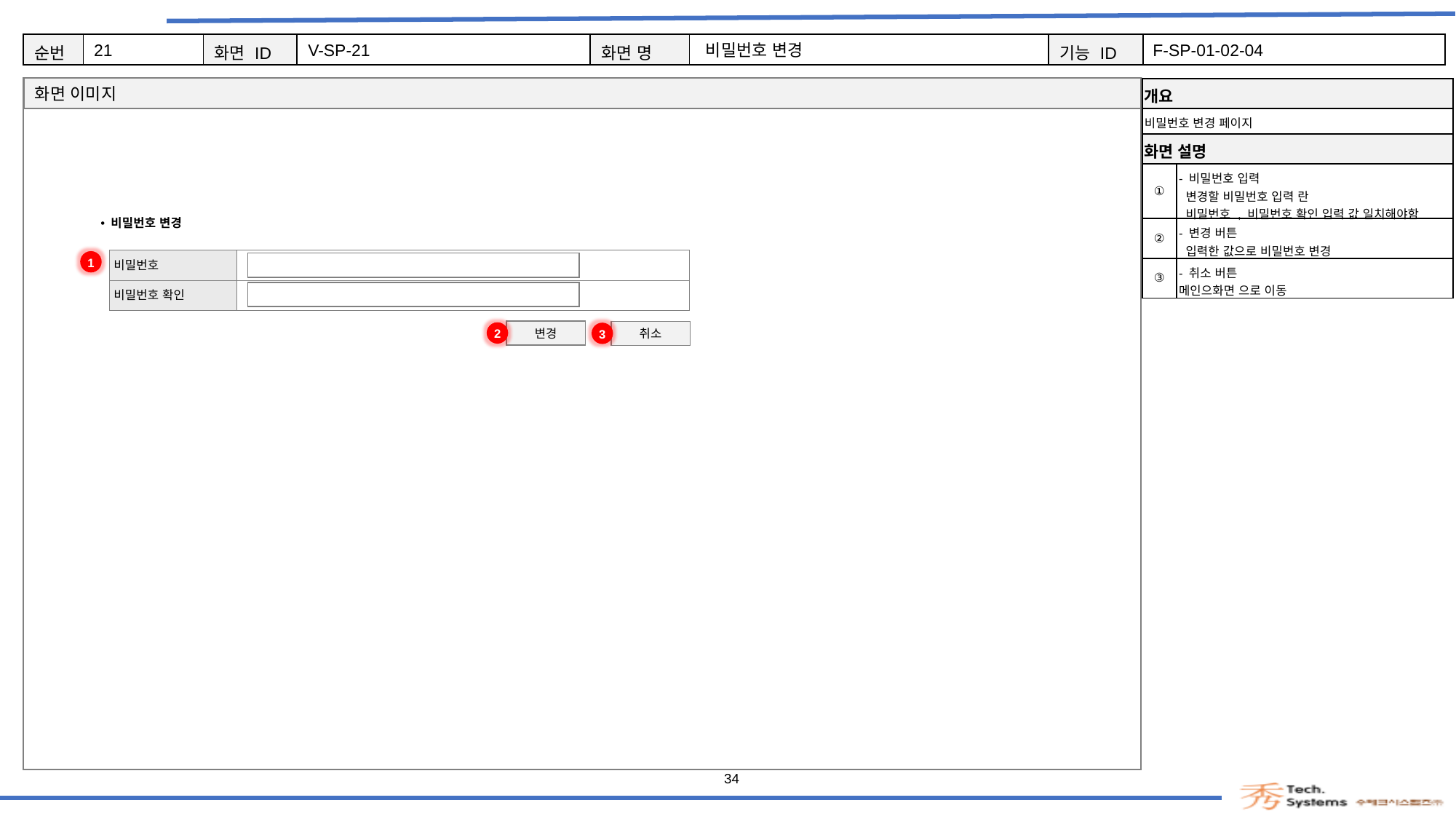

21
V-SP-21
비밀번호 변경
F-SP-01-02-04
| 개요 |  |
| --- | --- |
| 비밀번호 변경 페이지 |  |
| 화면 설명 | Description |
| ① | - 비밀번호 입력 변경할 비밀번호 입력 란 비밀번호 , 비밀번호 확인 입력 값 일치해야함 |
| ② | - 변경 버튼 입력한 값으로 비밀번호 변경 |
| ③ | - 취소 버튼 메인으화면 으로 이동 |
비밀번호 변경
1

| 비밀번호 |  |
| --- | --- |
| 비밀번호 확인 |  |

2

변경
3

취소